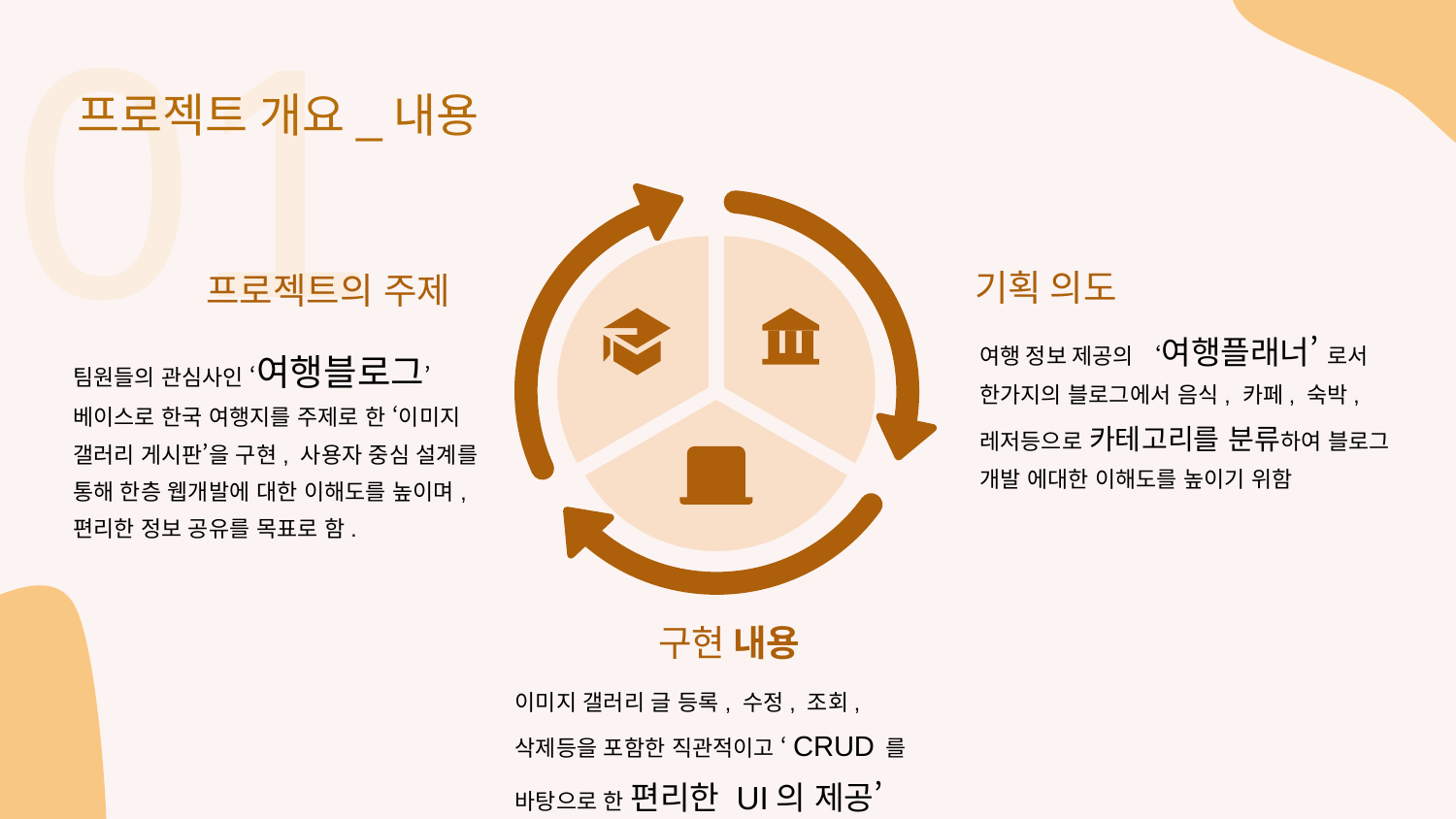

01
프로젝트 개요_내용

기획 의도
프로젝트의 주제

여행 정보 제공의 ‘여행플래너’ 로서
한가지의 블로그에서 음식, 카페, 숙박, 레저등으로 카테고리를 분류하여 블로그 개발 에대한 이해도를 높이기 위함
팀원들의 관심사인 ‘여행블로그’ 베이스로 한국 여행지를 주제로 한 ‘이미지 갤러리 게시판’을 구현, 사용자 중심 설계를 통해 한층 웹개발에 대한 이해도를 높이며, 편리한 정보 공유를 목표로 함.

구현 내용
이미지 갤러리 글 등록, 수정, 조회, 삭제등을 포함한 직관적이고 ‘CRUD 를 바탕으로 한 편리한 UI의 제공’